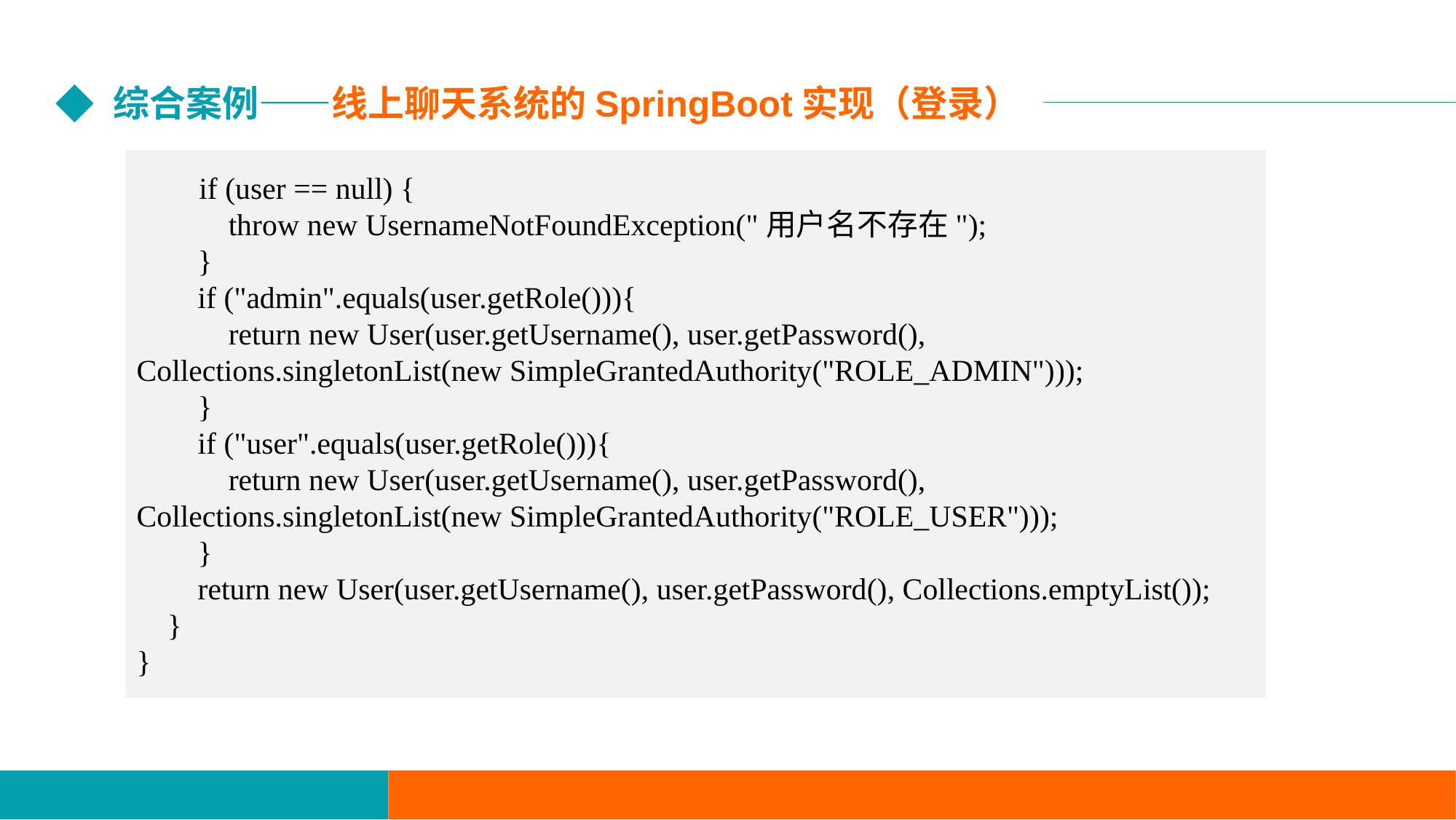

综合案例——线上聊天系统的SpringBoot实现（登录）

 if (user == null) {
            throw new UsernameNotFoundException("用户名不存在");
        }
        if ("admin".equals(user.getRole())){
            return new User(user.getUsername(), user.getPassword(),  Collections.singletonList(new SimpleGrantedAuthority("ROLE_ADMIN")));
        }
        if ("user".equals(user.getRole())){
            return new User(user.getUsername(), user.getPassword(),  Collections.singletonList(new SimpleGrantedAuthority("ROLE_USER")));
        }
        return new User(user.getUsername(), user.getPassword(), Collections.emptyList());
    }
}